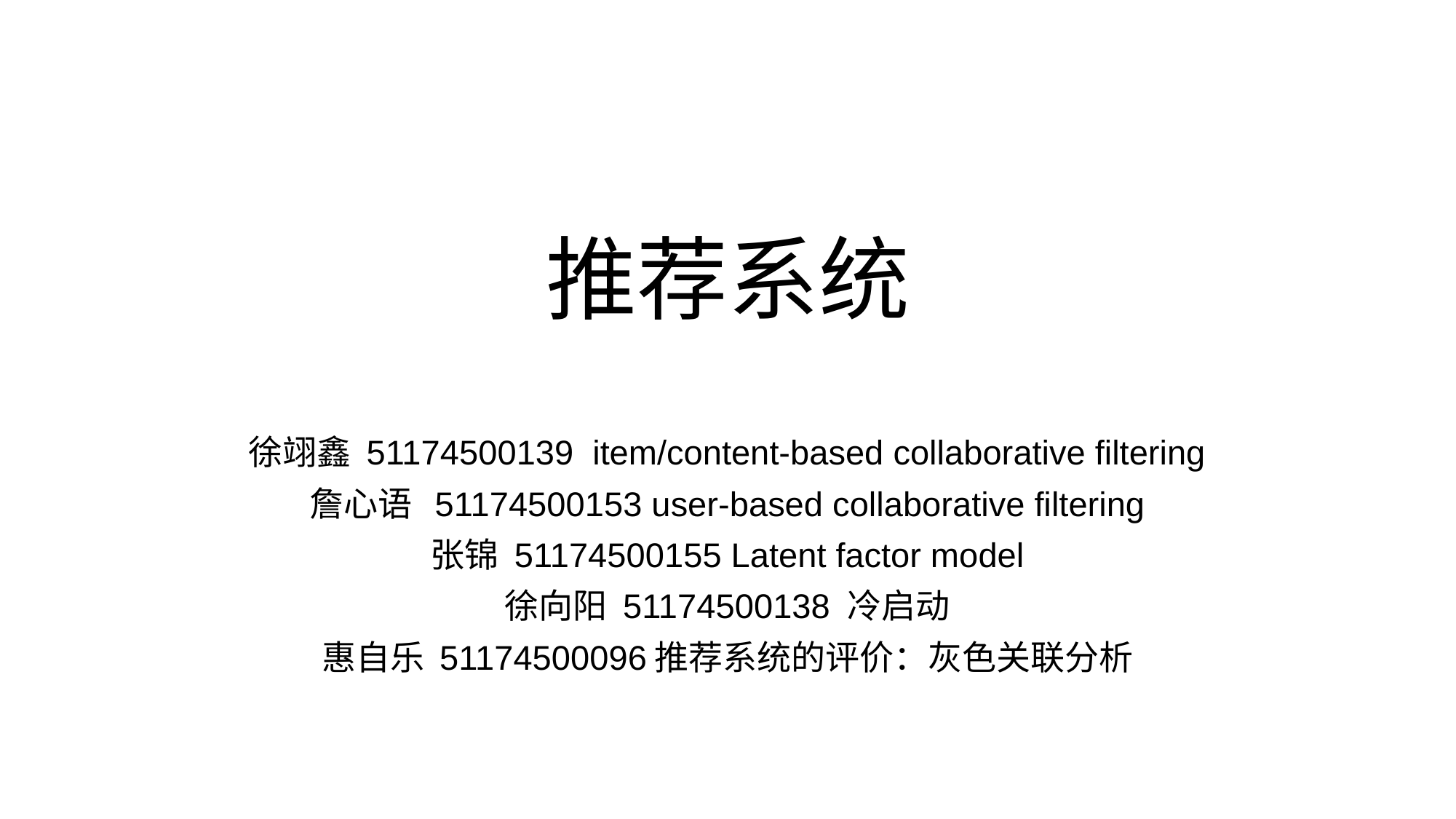

# 推荐系统
徐翊鑫 51174500139  item/content-based collaborative filtering
詹心语  51174500153 user-based collaborative filtering
张锦 51174500155 Latent factor model
徐向阳 51174500138 冷启动
惠自乐 51174500096推荐系统的评价：灰色关联分析